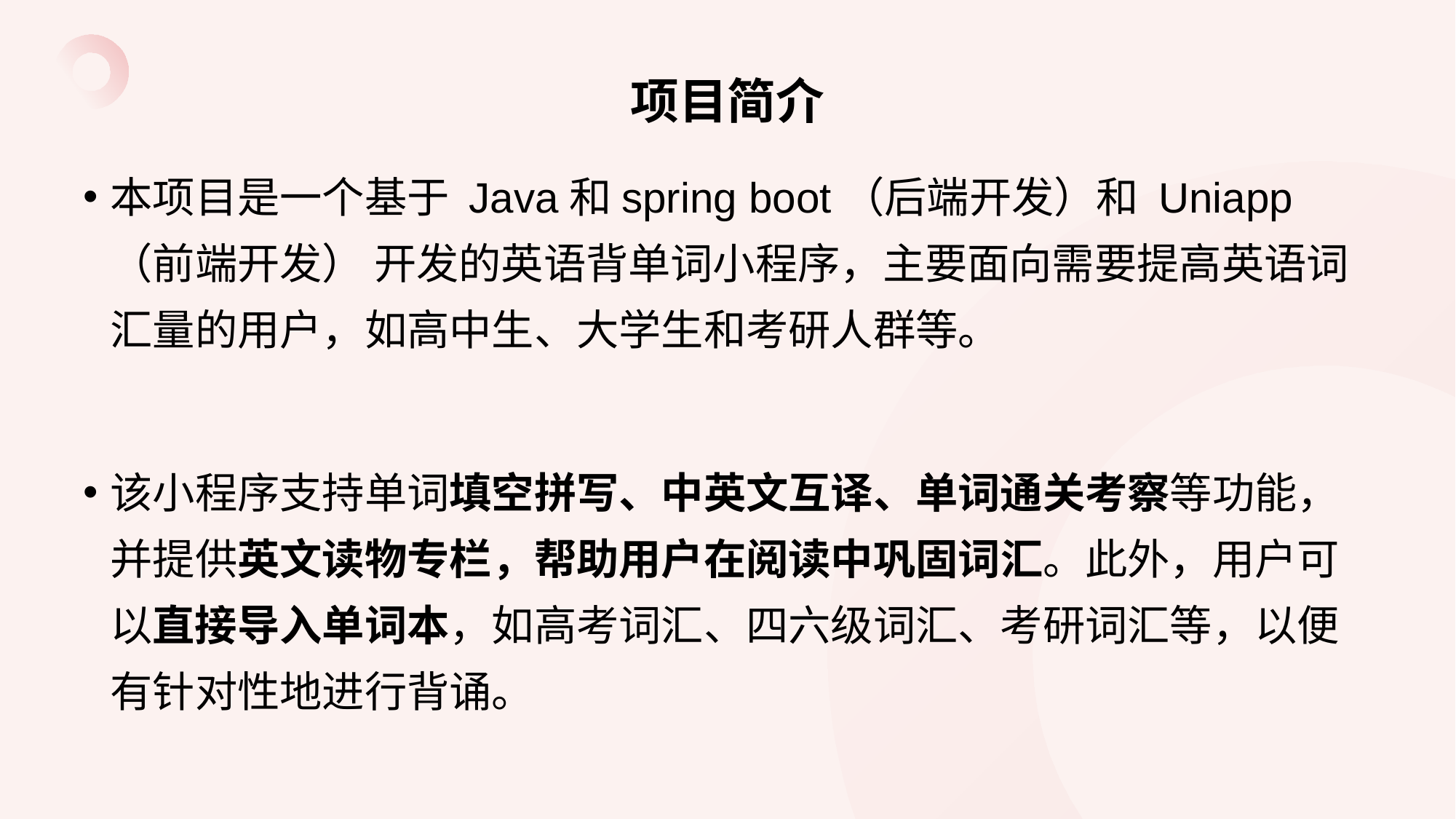

# 项目简介
本项目是一个基于 Java和spring boot（后端开发）和 Uniapp（前端开发） 开发的英语背单词小程序，主要面向需要提高英语词汇量的用户，如高中生、大学生和考研人群等。

该小程序支持单词填空拼写、中英文互译、单词通关考察等功能，并提供英文读物专栏，帮助用户在阅读中巩固词汇。此外，用户可以直接导入单词本，如高考词汇、四六级词汇、考研词汇等，以便有针对性地进行背诵。